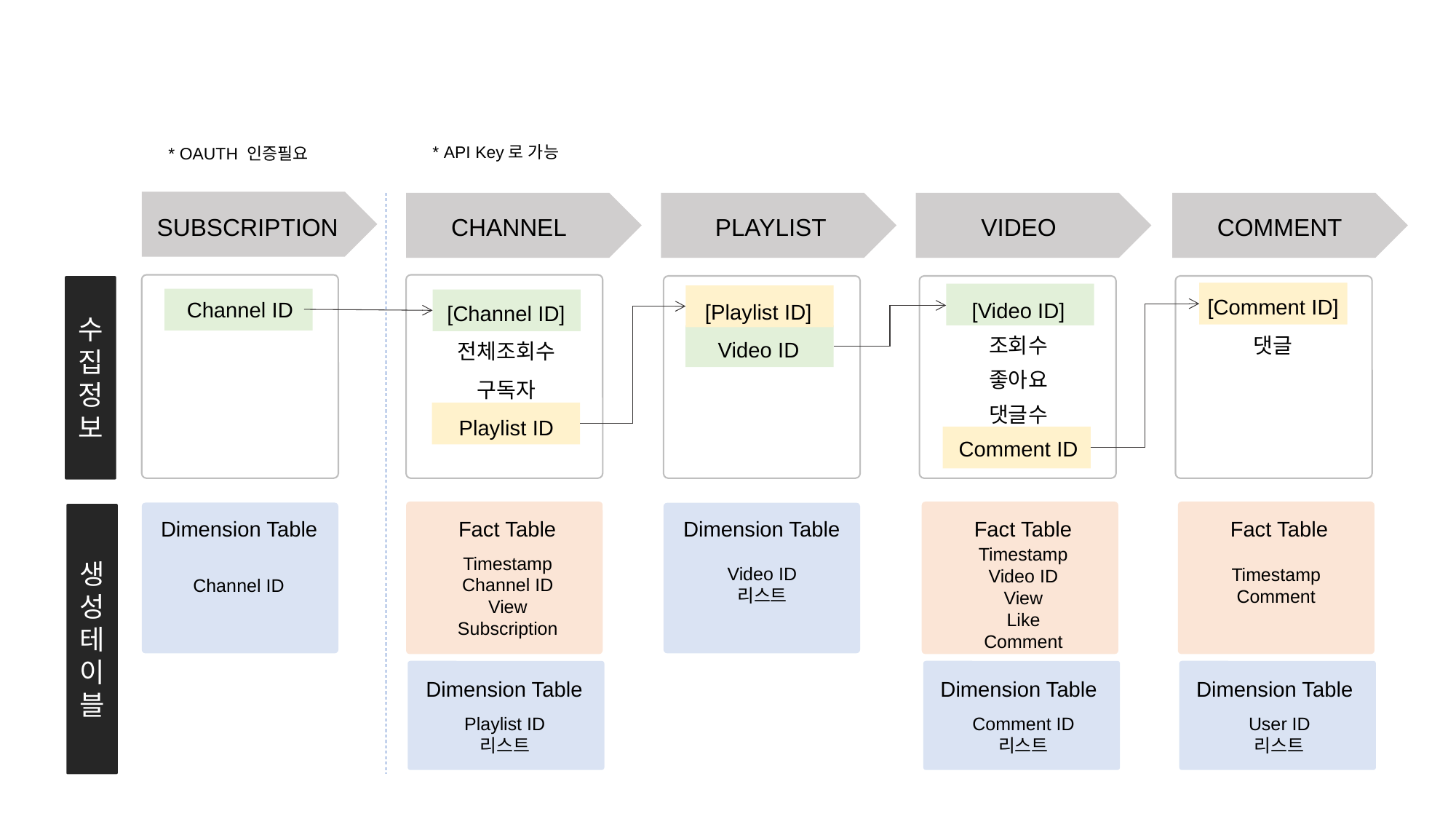

* API Key로 가능
* OAUTH 인증필요

SUBSCRIPTION
CHANNEL
PLAYLIST
VIDEO
COMMENT

[Comment ID]
댓글
수집정보
[Playlist ID]
Video ID
[Channel ID]
전체조회수
구독자
Playlist ID

[Video ID]
조회수
좋아요
댓글수
Comment ID

Channel ID

생성테이블
Dimension Table
Fact Table
Dimension Table
Fact Table
Fact Table
Timestamp
Video ID
View
Like
Comment
Timestamp
Channel ID
View
Subscription
Video ID
리스트
Timestamp
Comment
Channel ID

Dimension Table
Dimension Table
Dimension Table
Playlist ID
리스트
Comment ID
리스트
User ID
리스트